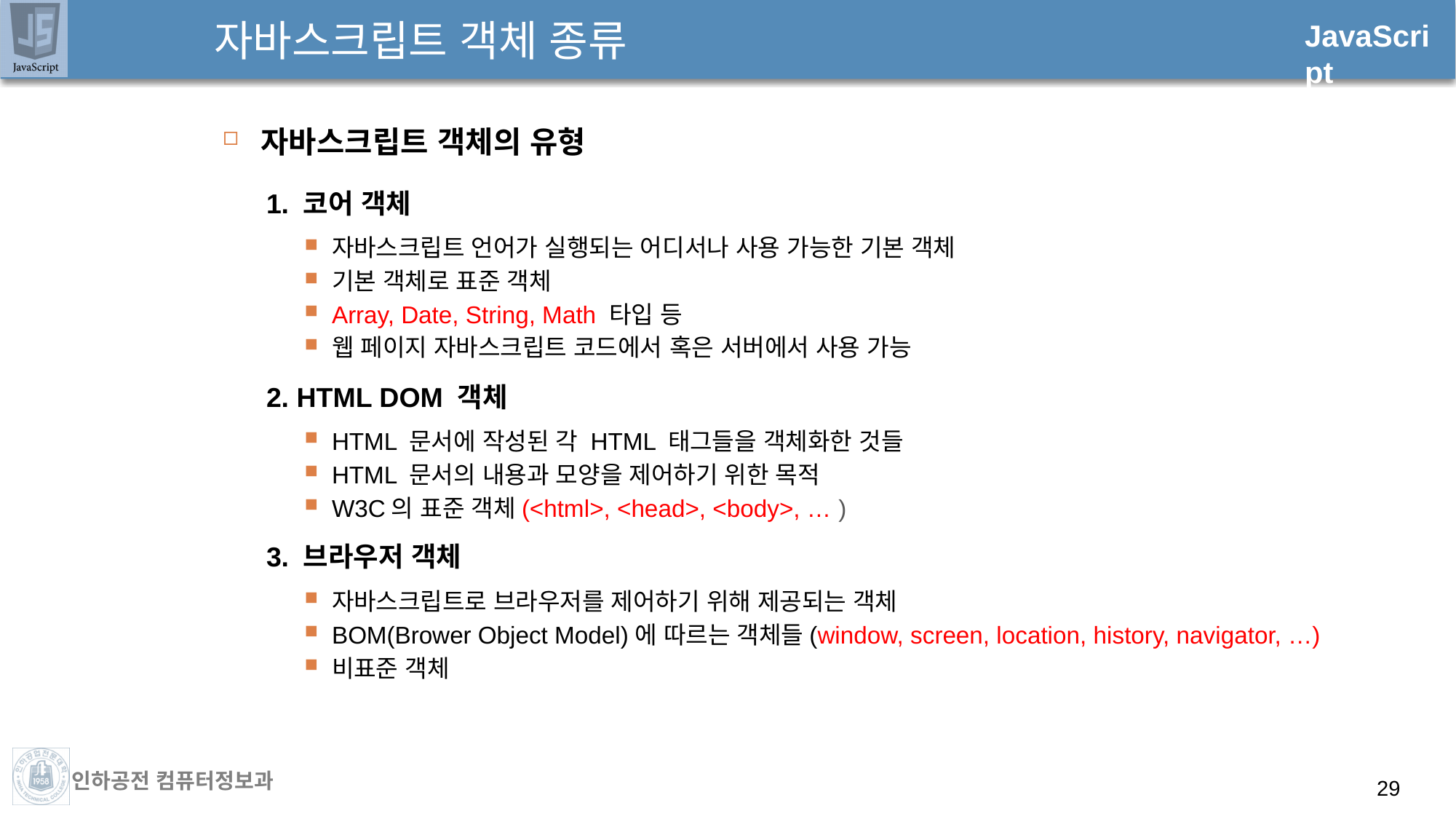

# 자바스크립트 객체 종류
자바스크립트 객체의 유형
1. 코어 객체
자바스크립트 언어가 실행되는 어디서나 사용 가능한 기본 객체
기본 객체로 표준 객체
Array, Date, String, Math 타입 등
웹 페이지 자바스크립트 코드에서 혹은 서버에서 사용 가능
2. HTML DOM 객체
HTML 문서에 작성된 각 HTML 태그들을 객체화한 것들
HTML 문서의 내용과 모양을 제어하기 위한 목적
W3C의 표준 객체(<html>, <head>, <body>, … )
3. 브라우저 객체
자바스크립트로 브라우저를 제어하기 위해 제공되는 객체
BOM(Brower Object Model)에 따르는 객체들(window, screen, location, history, navigator, …)
비표준 객체